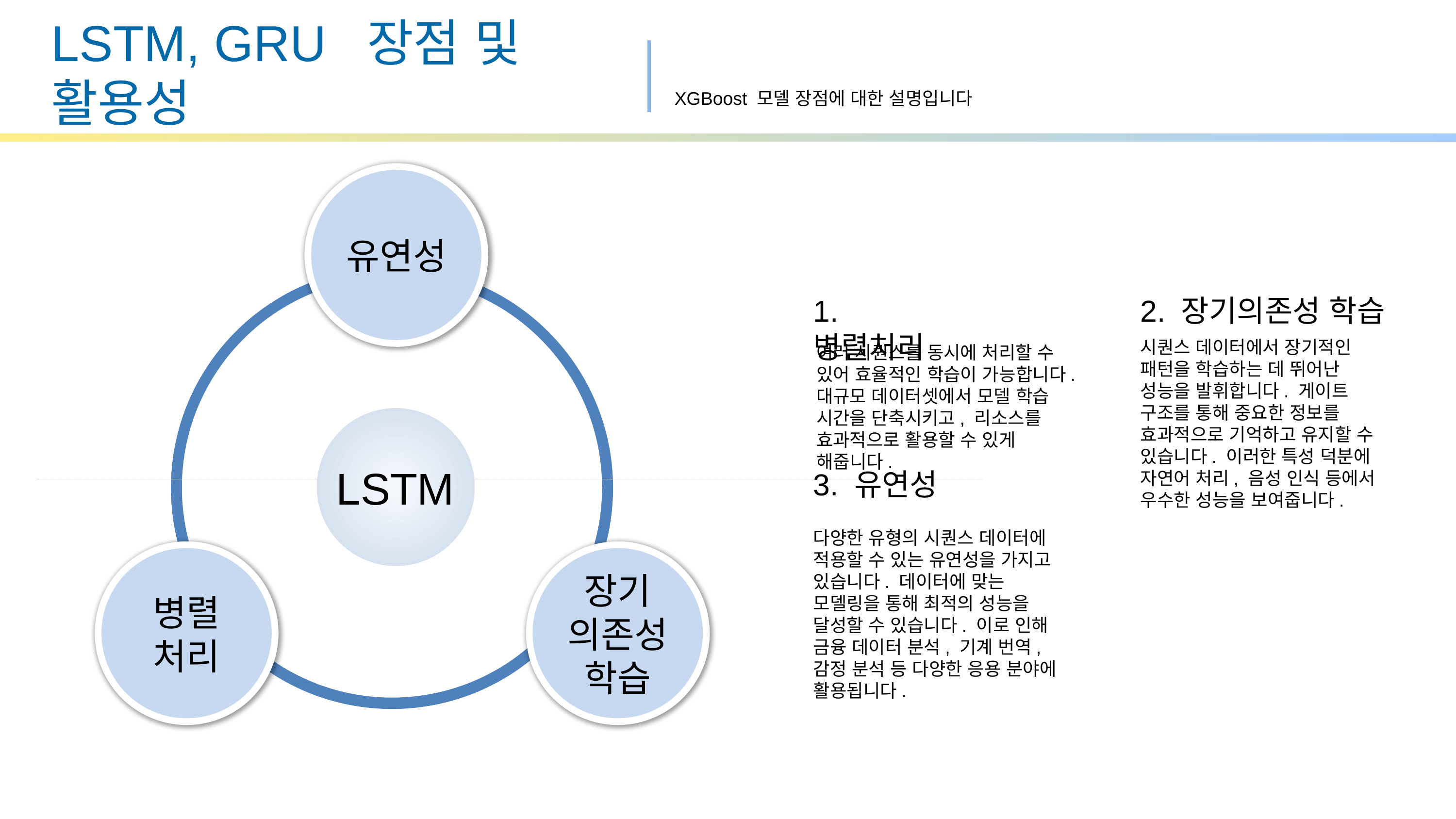

LSTM, GRU  장점 및 활용성
XGBoost 모델 장점에 대한 설명입니다

유연성

1. 병렬처리
2. 장기의존성 학습
시퀀스 데이터에서 장기적인 패턴을 학습하는 데 뛰어난 성능을 발휘합니다. 게이트 구조를 통해 중요한 정보를 효과적으로 기억하고 유지할 수 있습니다. 이러한 특성 덕분에 자연어 처리, 음성 인식 등에서 우수한 성능을 보여줍니다.

여러 시퀀스를 동시에 처리할 수 있어 효율적인 학습이 가능합니다. 대규모 데이터셋에서 모델 학습 시간을 단축시키고, 리소스를 효과적으로 활용할 수 있게 해줍니다.

LSTM
3. 유연성
다양한 유형의 시퀀스 데이터에 적용할 수 있는 유연성을 가지고 있습니다. 데이터에 맞는 모델링을 통해 최적의 성능을 달성할 수 있습니다. 이로 인해 금융 데이터 분석, 기계 번역, 감정 분석 등 다양한 응용 분야에 활용됩니다.

병렬
처리
장기
의존성학습